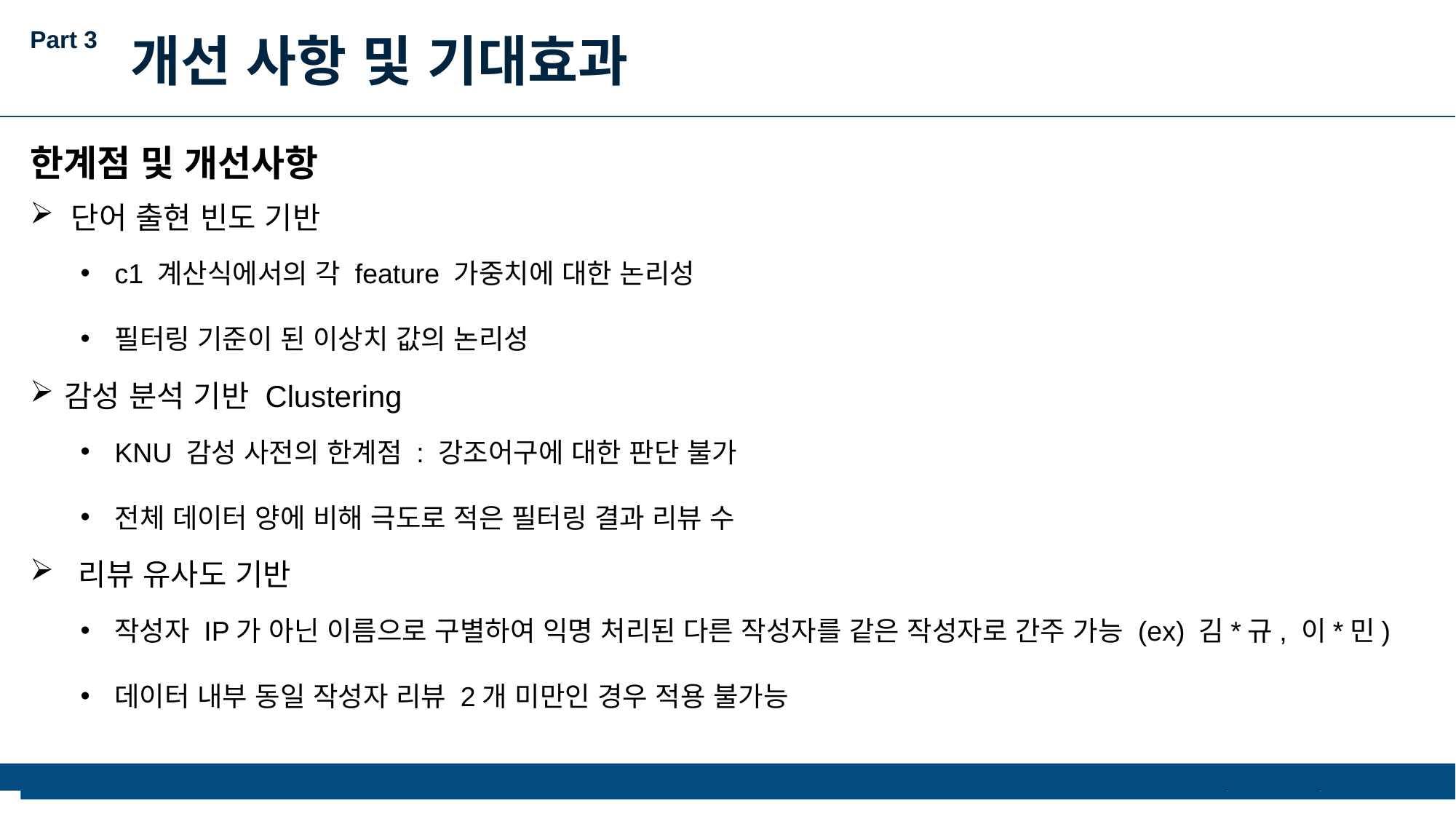

Part 3
개선 사항 및 기대효과
한계점 및 개선사항
단어 출현 빈도 기반
c1 계산식에서의 각 feature 가중치에 대한 논리성

필터링 기준이 된 이상치 값의 논리성
감성 분석 기반 Clustering
KNU 감성 사전의 한계점 : 강조어구에 대한 판단 불가

전체 데이터 양에 비해 극도로 적은 필터링 결과 리뷰 수
 리뷰 유사도 기반
작성자 IP가 아닌 이름으로 구별하여 익명 처리된 다른 작성자를 같은 작성자로 간주 가능 (ex) 김*규, 이*민)

데이터 내부 동일 작성자 리뷰 2개 미만인 경우 적용 불가능